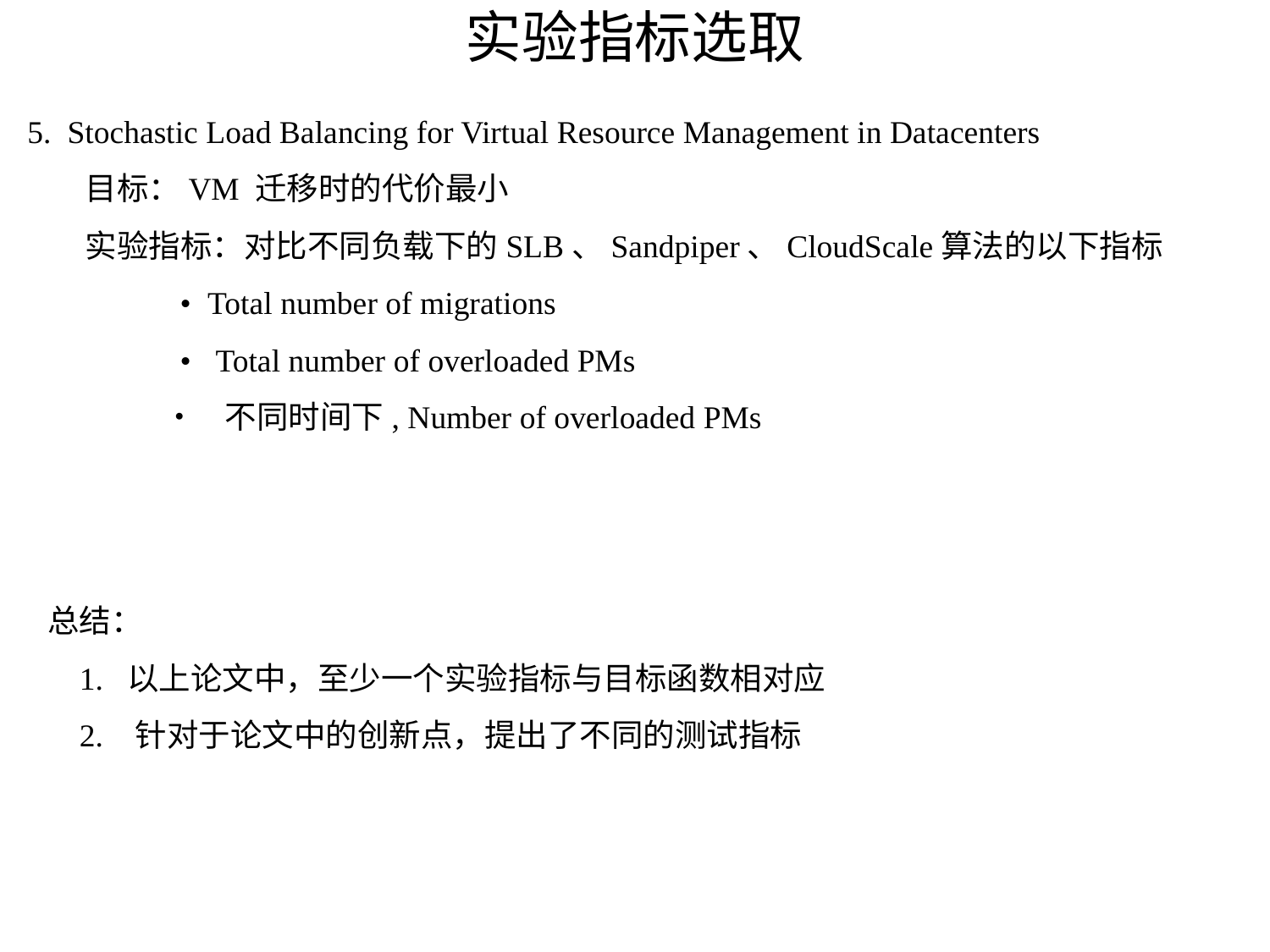

# 实验指标选取
5.  Stochastic Load Balancing for Virtual Resource Management in Datacenters
       目标：VM 迁移时的代价最小
       实验指标：对比不同负载下的SLB、Sandpiper、CloudScale算法的以下指标
                   •  Total number of migrations
                   •   Total number of overloaded PMs
                   •   不同时间下, Number of overloaded PMs

总结：
    1.  以上论文中，至少一个实验指标与目标函数相对应
    2.   针对于论文中的创新点，提出了不同的测试指标